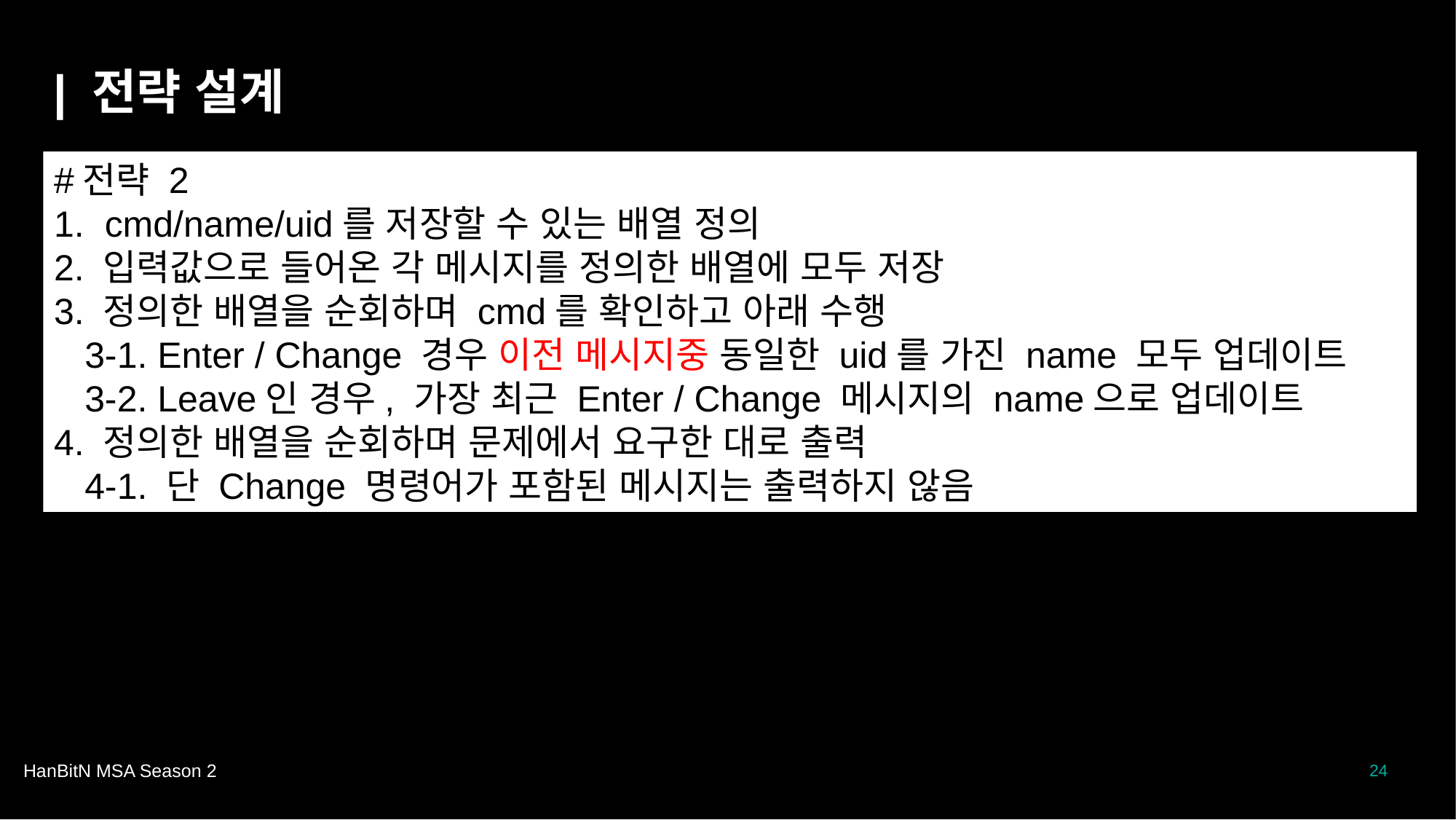

| 전략 설계
#전략 2
1.  cmd/name/uid를 저장할 수 있는 배열 정의
2. 입력값으로 들어온 각 메시지를 정의한 배열에 모두 저장
3. 정의한 배열을 순회하며 cmd를 확인하고 아래 수행
   3-1. Enter / Change 경우 이전 메시지중 동일한 uid를 가진 name 모두 업데이트
   3-2. Leave인 경우, 가장 최근 Enter / Change 메시지의 name으로 업데이트
4. 정의한 배열을 순회하며 문제에서 요구한 대로 출력
   4-1. 단 Change 명령어가 포함된 메시지는 출력하지 않음